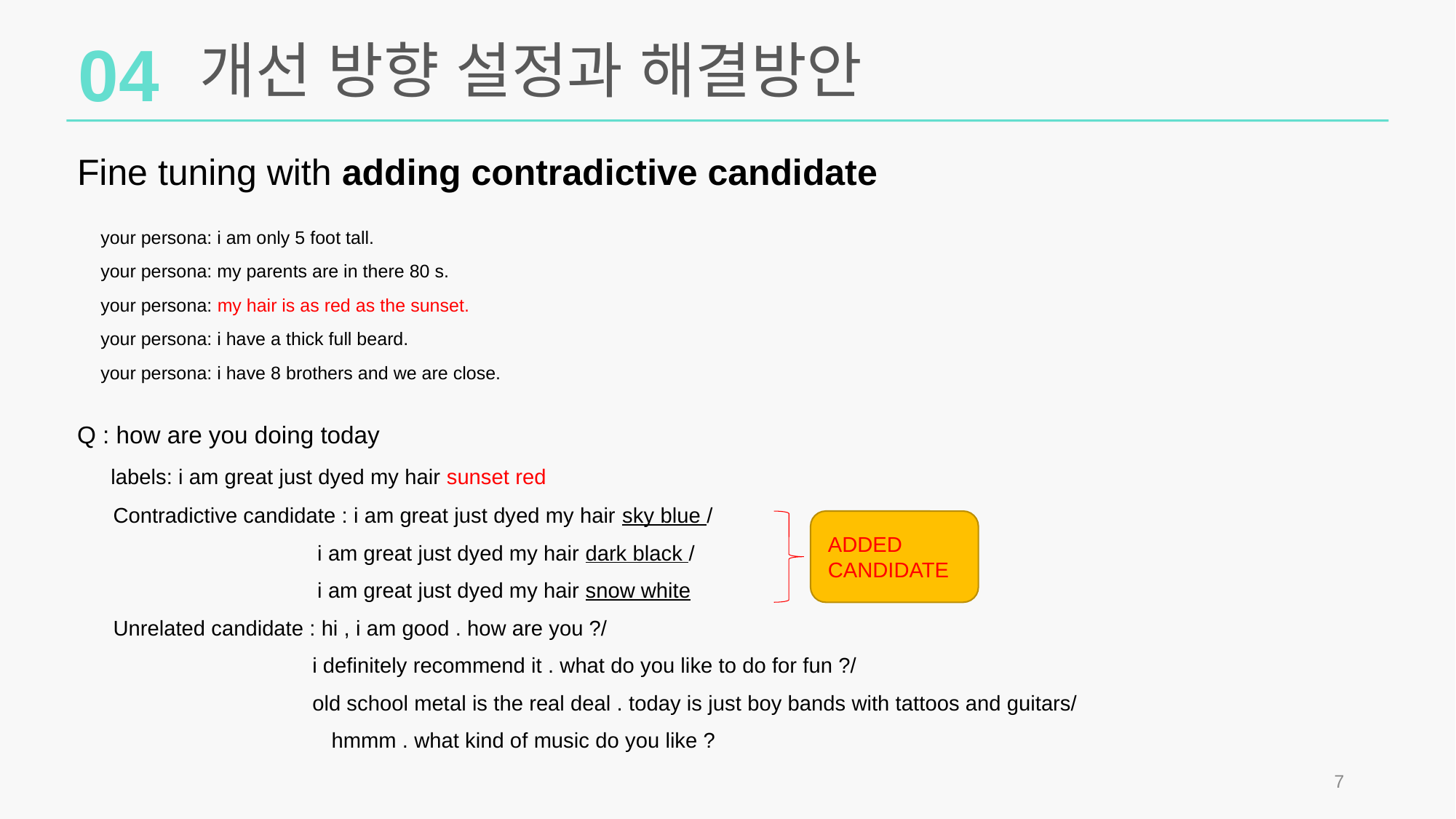

04
개선 방향 설정과 해결방안

Fine tuning with adding contradictive candidate
your persona: i am only 5 foot tall.
your persona: my parents are in there 80 s.
your persona: my hair is as red as the sunset.
your persona: i have a thick full beard.
your persona: i have 8 brothers and we are close.
Q : how are you doing today
     labels: i am great just dyed my hair sunset red
      Contradictive candidate : i am great just dyed my hair sky blue /
                                        i am great just dyed my hair dark black /
                                        i am great just dyed my hair snow white
      Unrelated candidate : hi , i am good . how are you ?/
	                     i definitely recommend it . what do you like to do for fun ?/
	                     old school metal is the real deal . today is just boy bands with tattoos and guitars/
		      hmmm . what kind of music do you like ?

ADDED CANDIDATE
7